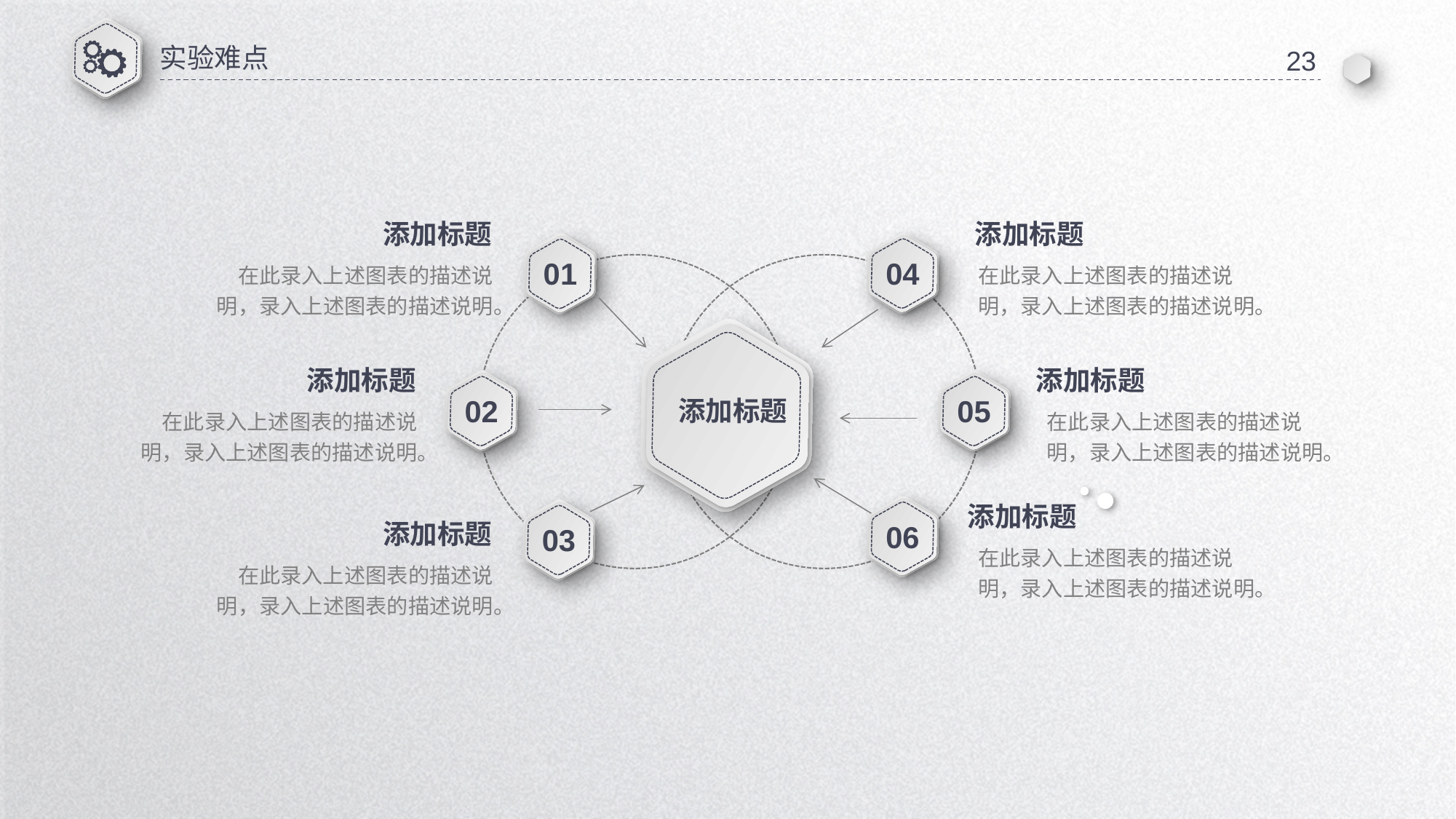

实验难点
23

添加标题
添加标题

04

01
在此录入上述图表的描述说
明，录入上述图表的描述说明。
在此录入上述图表的描述说
明，录入上述图表的描述说明。

添加标题
添加标题
添加标题

02

05
在此录入上述图表的描述说
明，录入上述图表的描述说明。
在此录入上述图表的描述说
明，录入上述图表的描述说明。

添加标题

06

03
添加标题
在此录入上述图表的描述说
明，录入上述图表的描述说明。
在此录入上述图表的描述说
明，录入上述图表的描述说明。